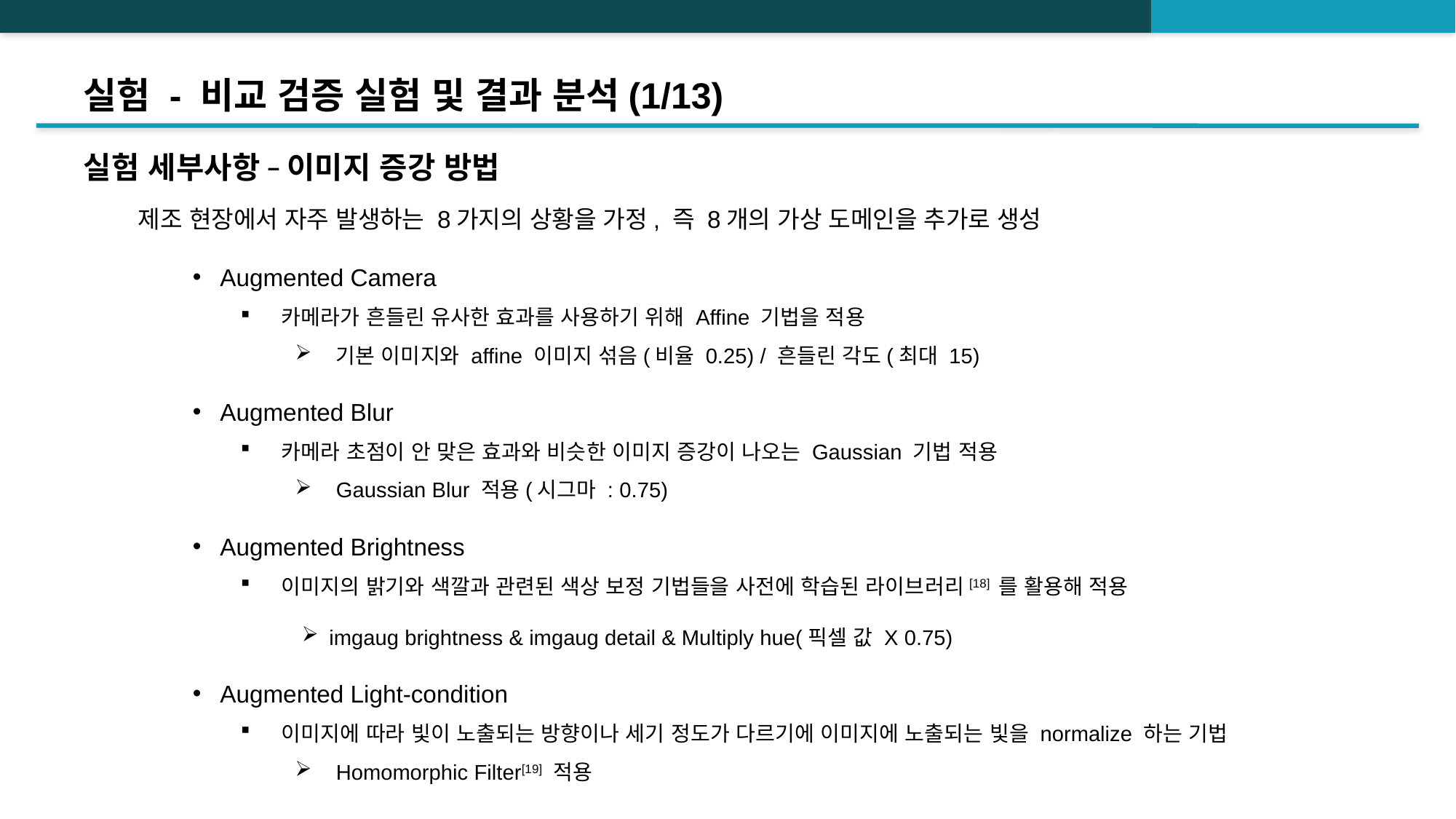

# 실험 - 비교 검증 실험 및 결과 분석(1/13)
실험 세부사항 – 이미지 증강 방법
제조 현장에서 자주 발생하는 8가지의 상황을 가정, 즉 8개의 가상 도메인을 추가로 생성
Augmented Camera
카메라가 흔들린 유사한 효과를 사용하기 위해 Affine 기법을 적용
기본 이미지와 affine 이미지 섞음(비율 0.25) / 흔들린 각도(최대 15)
Augmented Blur
카메라 초점이 안 맞은 효과와 비슷한 이미지 증강이 나오는 Gaussian 기법 적용
Gaussian Blur 적용(시그마 : 0.75)
Augmented Brightness
이미지의 밝기와 색깔과 관련된 색상 보정 기법들을 사전에 학습된 라이브러리[18] 를 활용해 적용
imgaug brightness & imgaug detail & Multiply hue(픽셀 값 X 0.75)
Augmented Light-condition
이미지에 따라 빛이 노출되는 방향이나 세기 정도가 다르기에 이미지에 노출되는 빛을 normalize 하는 기법
Homomorphic Filter[19] 적용